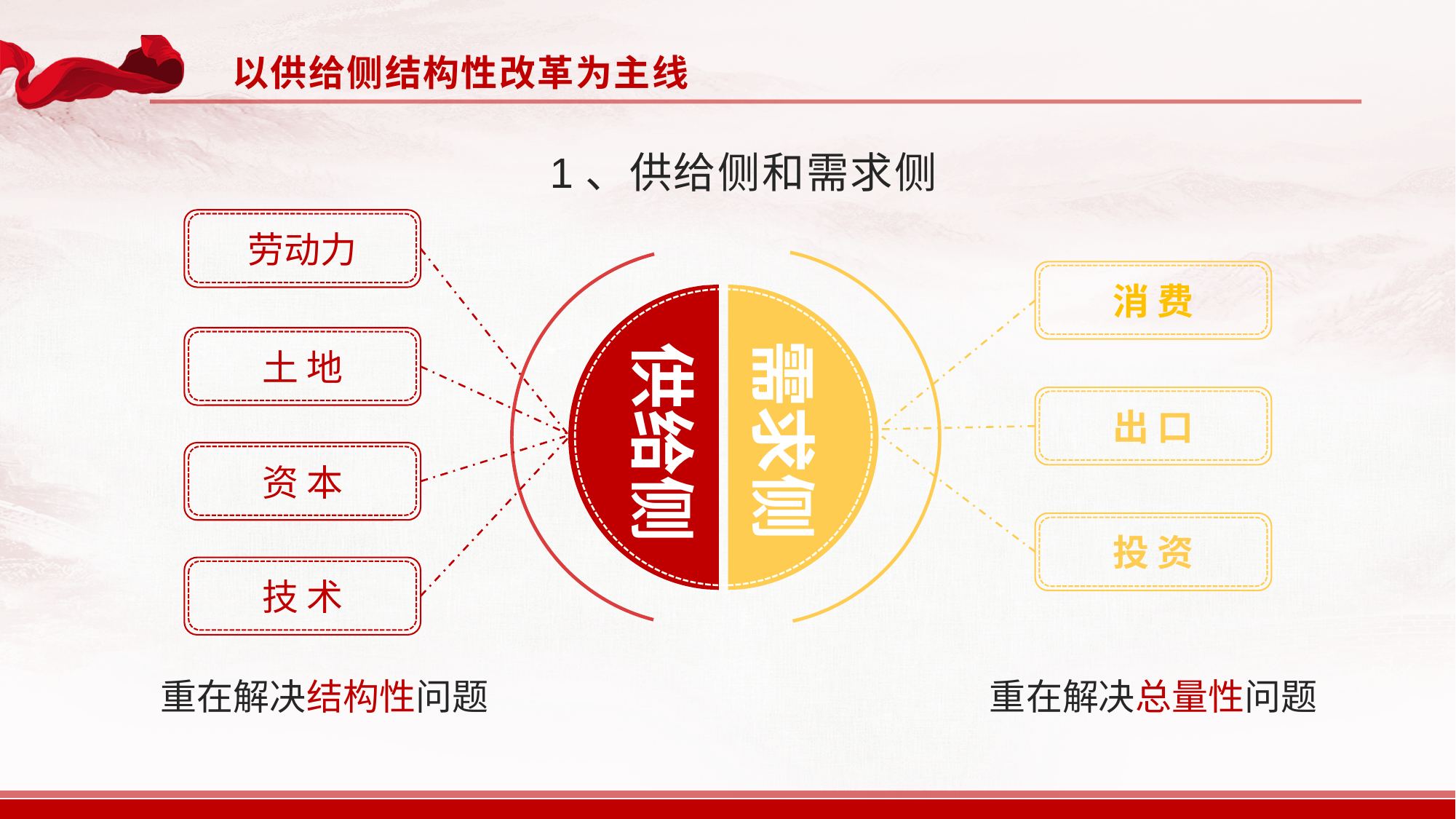

以供给侧结构性改革为主线
1、供给侧和需求侧
劳动力

需求侧
供给侧
消 费

土 地

出 口

资 本

技 术

投 资

重在解决结构性问题
重在解决总量性问题